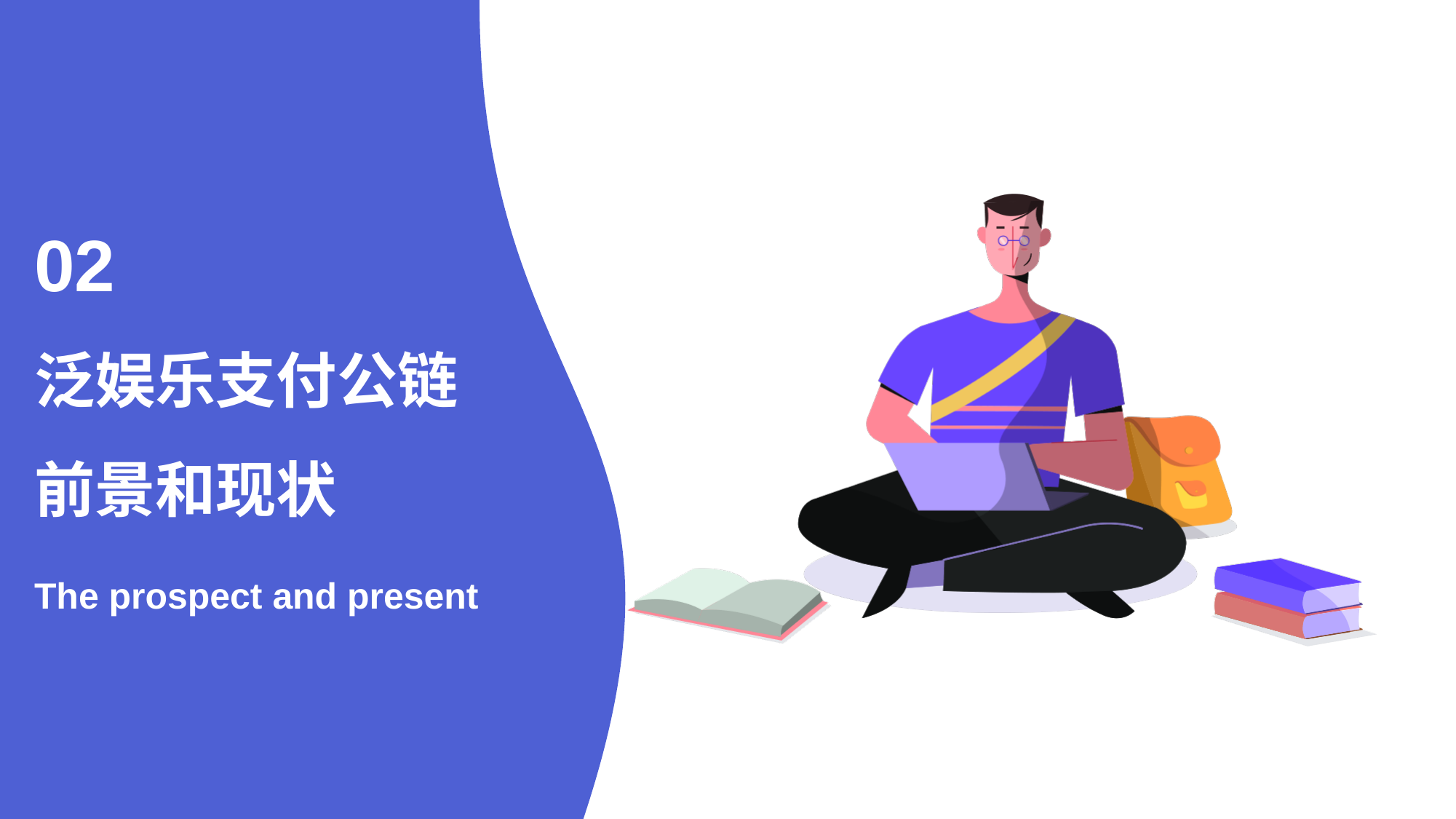

02
泛娱乐支付公链
前景和现状
The prospect and present